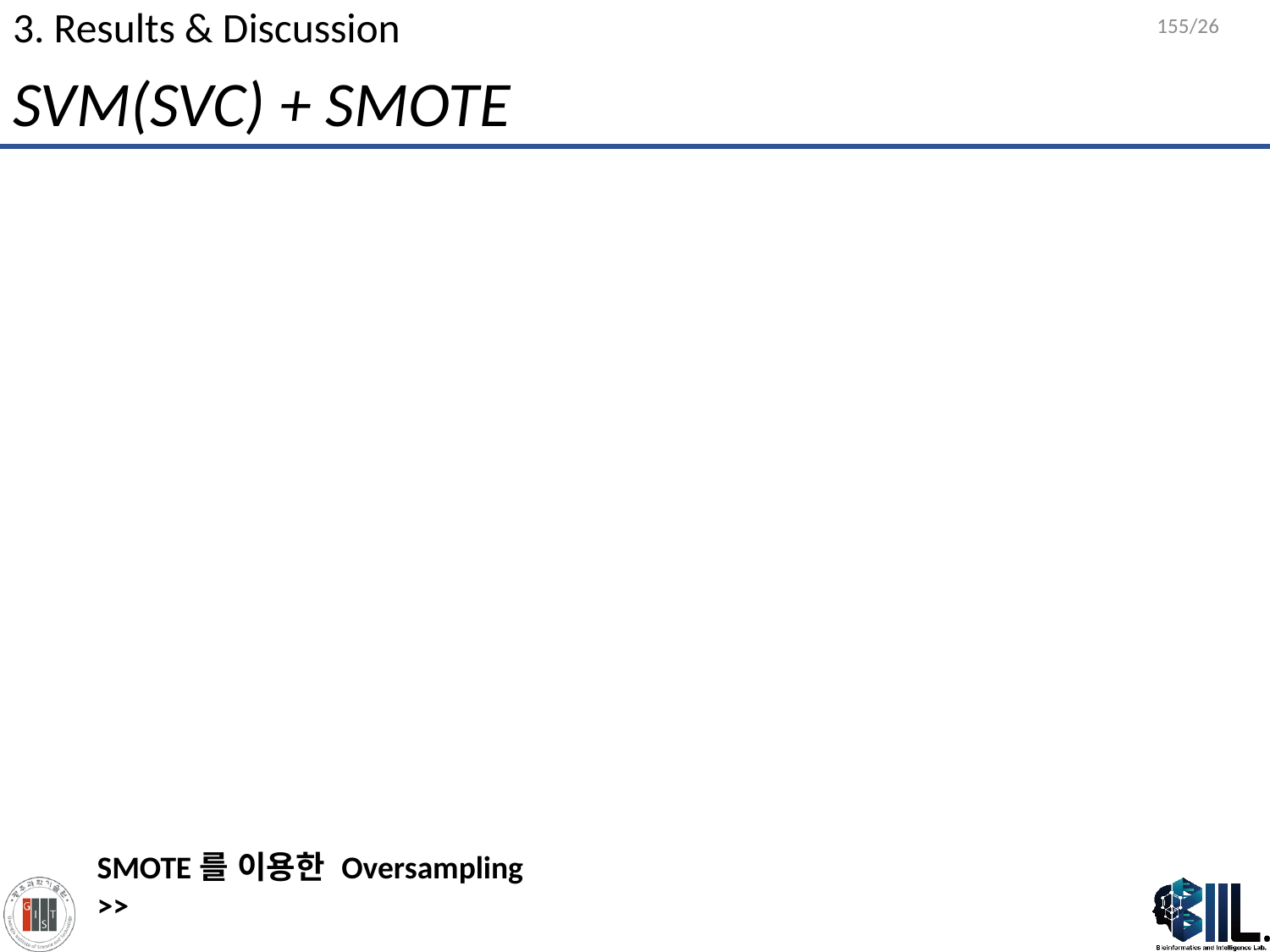

155/26
# 3. Results & Discussion
SVM(SVC) + SMOTE
SMOTE를 이용한 Oversampling
>>